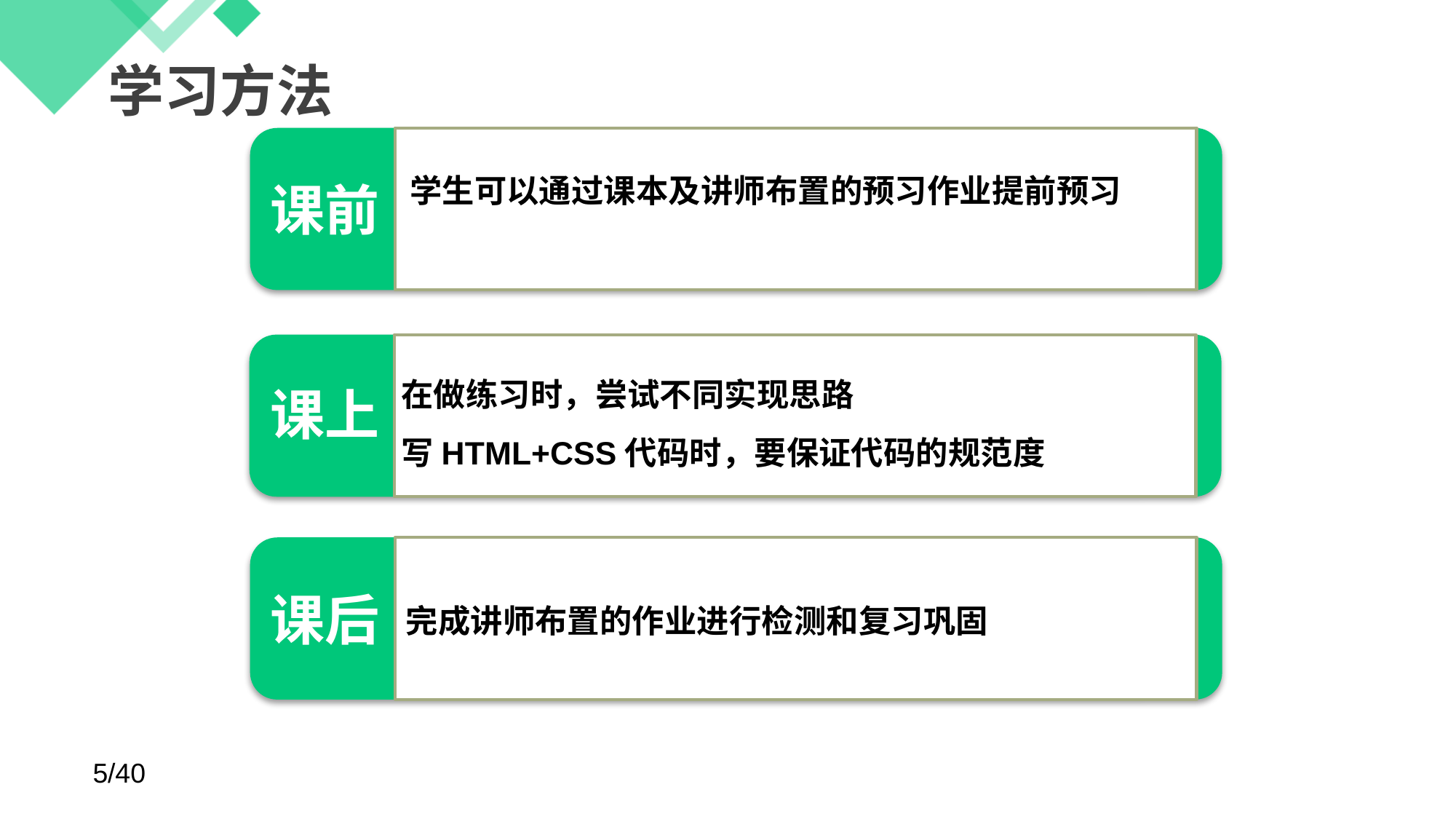

# 学习方法

学生可以通过课本及讲师布置的预习作业提前预习
课前

在做练习时，尝试不同实现思路
写HTML+CSS代码时，要保证代码的规范度

课上

完成讲师布置的作业进行检测和复习巩固
课后